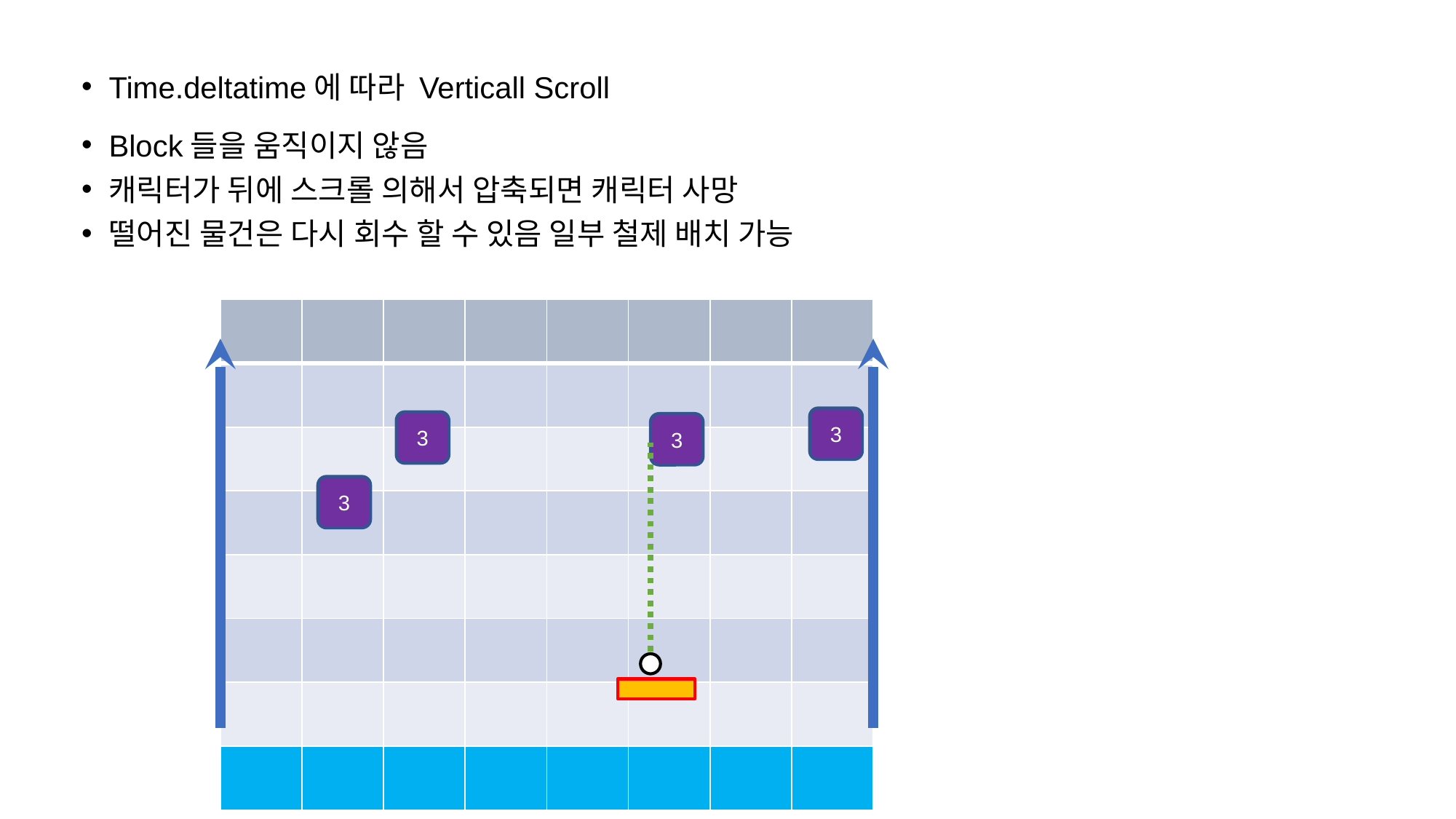

Time.deltatime에 따라 Verticall Scroll

Block들을 움직이지 않음
캐릭터가 뒤에 스크롤 의해서 압축되면 캐릭터 사망
떨어진 물건은 다시 회수 할 수 있음 일부 철제 배치 가능

|  |  |  |  |  |  |  |  |
| --- | --- | --- | --- | --- | --- | --- | --- |
|  |  |  |  |  |  |  |  |
|  |  |  |  |  |  |  |  |
|  |  |  |  |  |  |  |  |
|  |  |  |  |  |  |  |  |
|  |  |  |  |  |  |  |  |
|  |  |  |  |  |  |  |  |
|  |  |  |  |  |  |  |  |
3
3
3
3